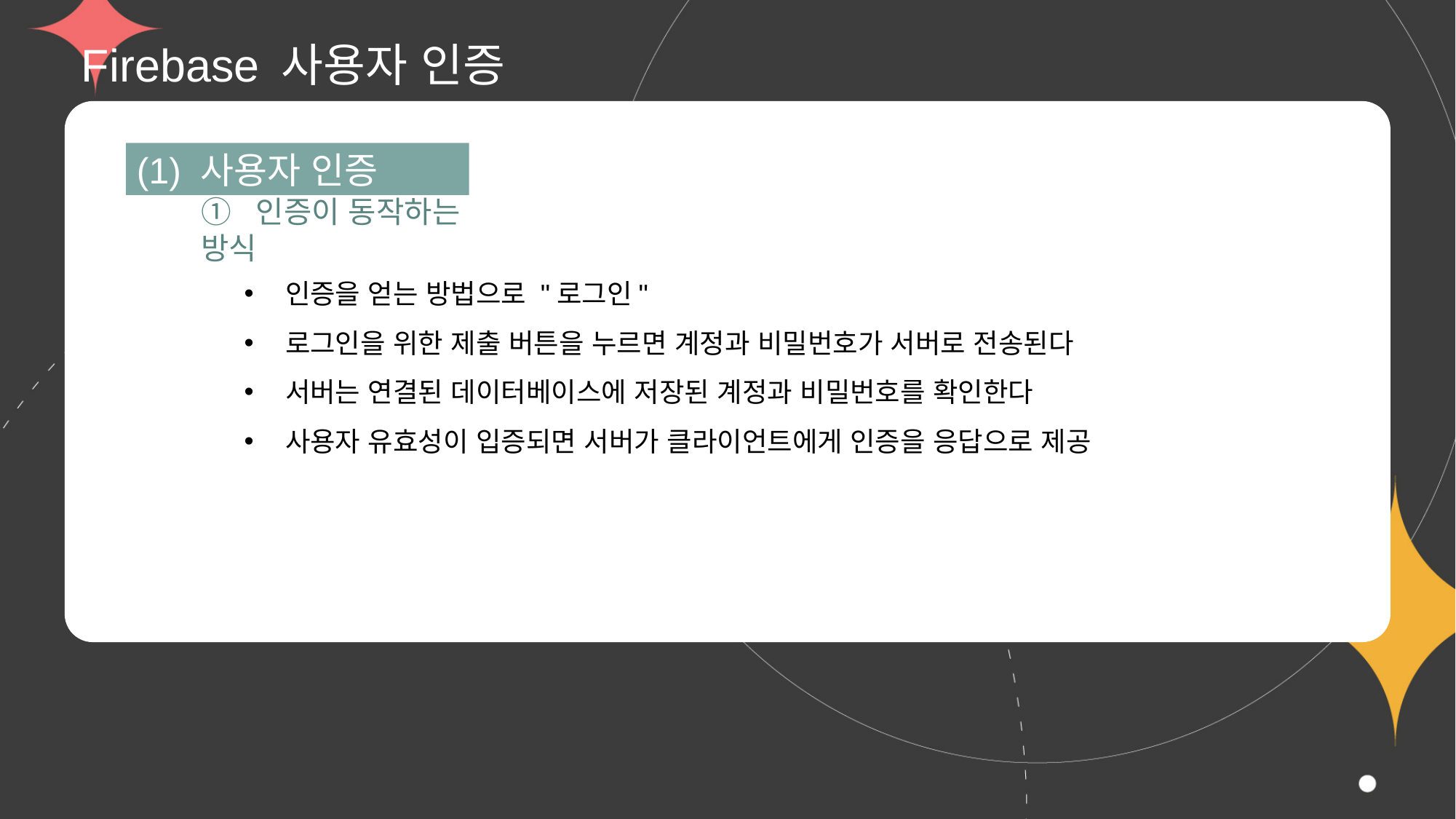

# Firebase 사용자 인증
(1) 사용자 인증
①  인증이 동작하는 방식
인증을 얻는 방법으로 "로그인"
로그인을 위한 제출 버튼을 누르면 계정과 비밀번호가 서버로 전송된다
서버는 연결된 데이터베이스에 저장된 계정과 비밀번호를 확인한다
사용자 유효성이 입증되면 서버가 클라이언트에게 인증을 응답으로 제공